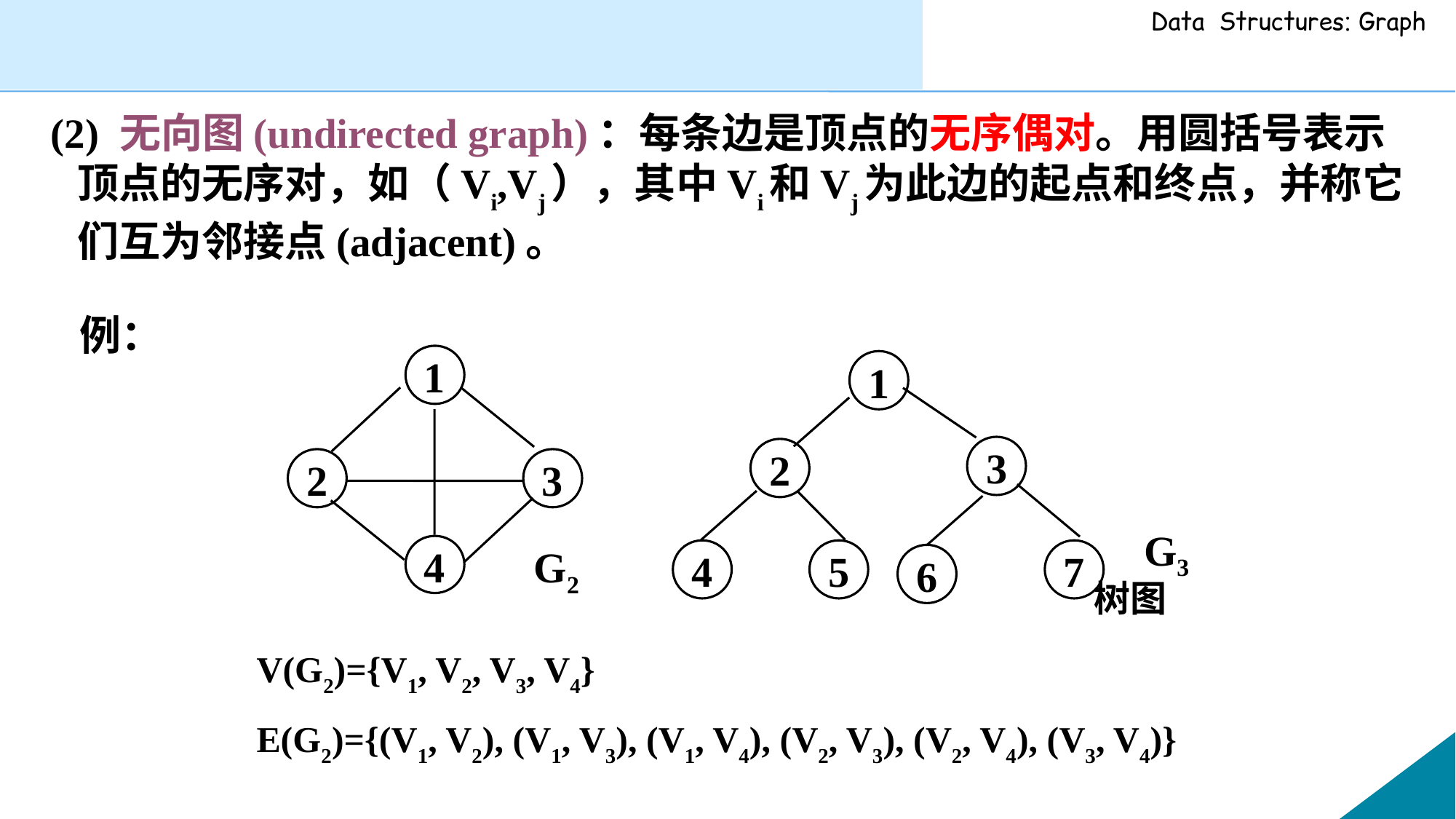

(2) 无向图(undirected graph)：每条边是顶点的无序偶对。用圆括号表示顶点的无序对，如（Vi,Vj），其中Vi和Vj为此边的起点和终点，并称它们互为邻接点(adjacent)。

  例：

1

2

3

4
G2

1

3

2

G3

4

5

7

6
树图
V(G2)={V1, V2, V3, V4}
E(G2)={(V1, V2), (V1, V3), (V1, V4), (V2, V3), (V2, V4), (V3, V4)}